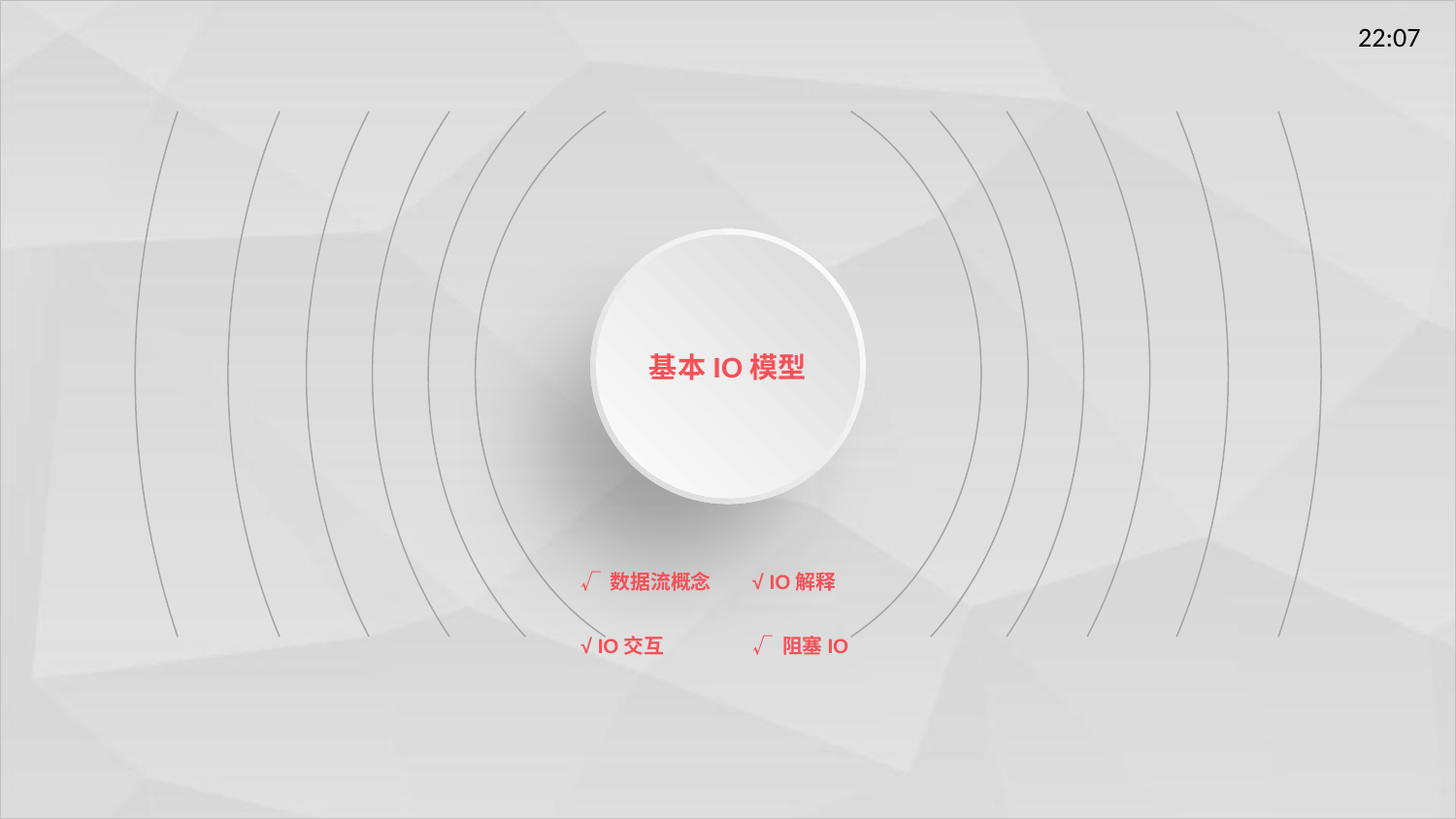

基本IO模型
√ 数据流概念
√ IO解释
√ IO交互
√ 阻塞IO